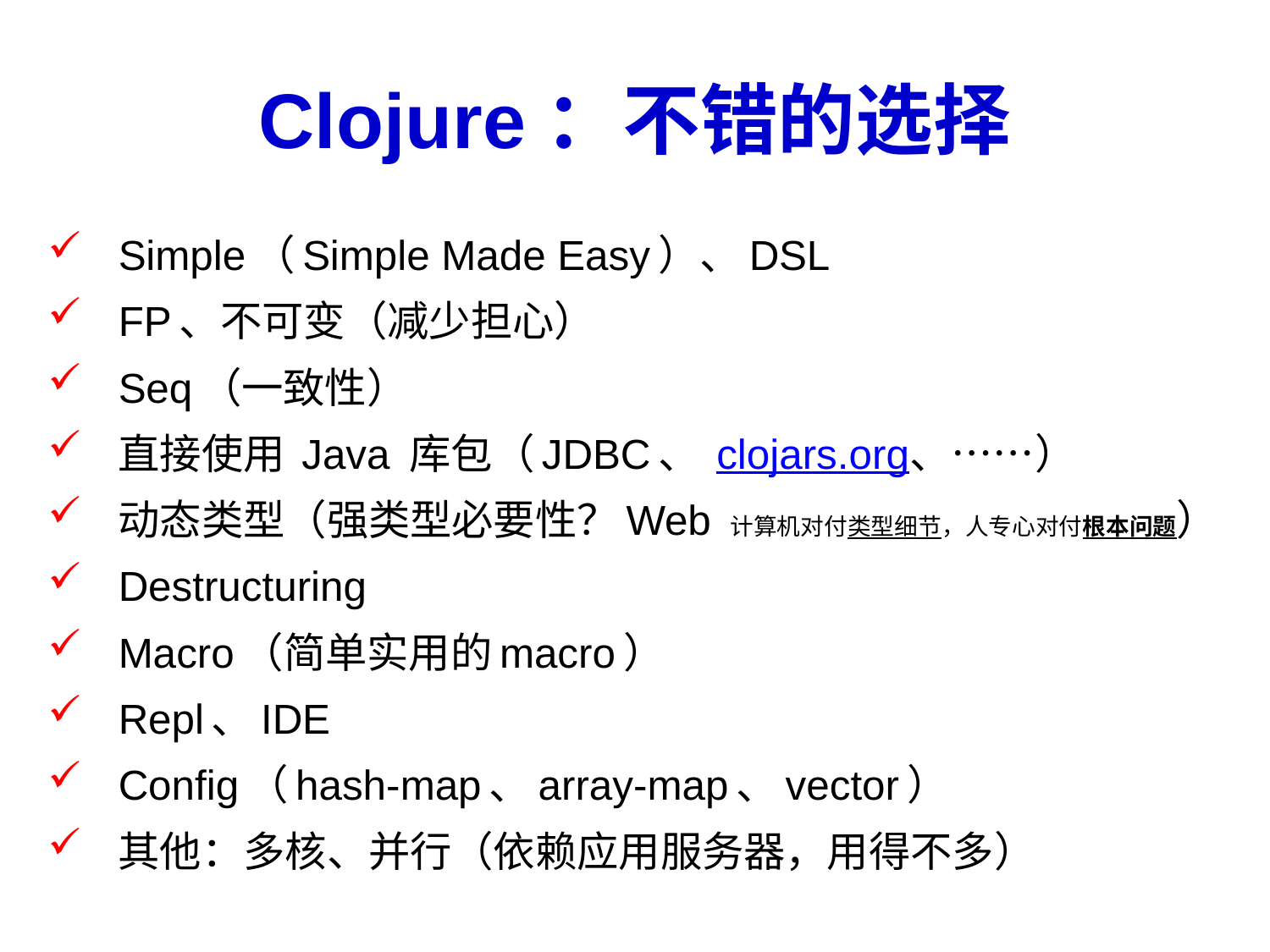

# Clojure：不错的选择
Simple（Simple Made Easy）、DSL
FP、不可变（减少担心）
Seq（一致性）
直接使用 Java 库包（JDBC、 clojars.org、……）
动态类型（强类型必要性？Web 计算机对付类型细节，人专心对付根本问题）
Destructuring
Macro（简单实用的macro）
Repl、IDE
Config（hash-map、array-map、vector）
其他：多核、并行（依赖应用服务器，用得不多）